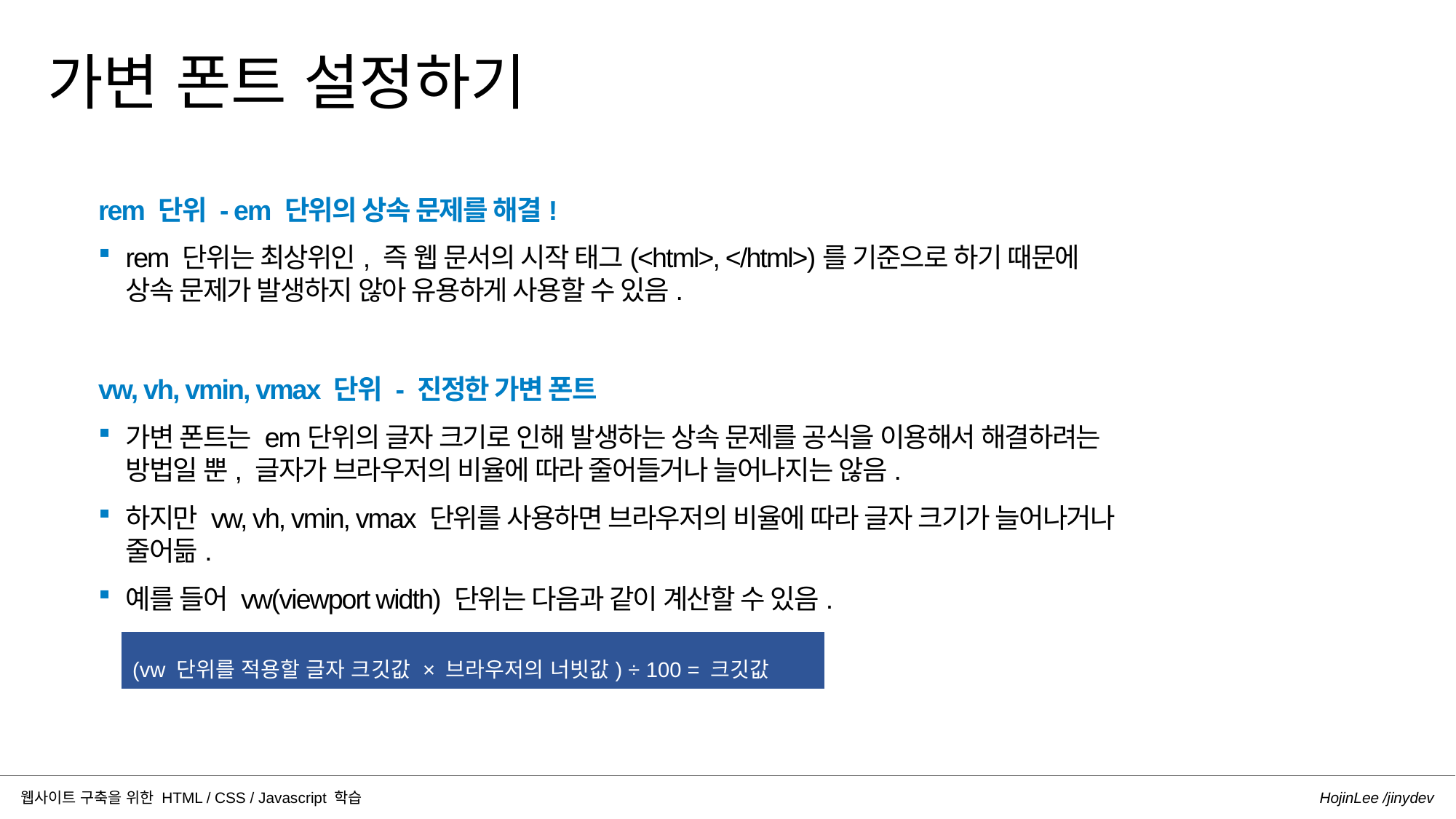

가변 폰트 설정하기
rem 단위 - em 단위의 상속 문제를 해결!
rem 단위는 최상위인, 즉 웹 문서의 시작 태그(<html>, </html>)를 기준으로 하기 때문에 상속 문제가 발생하지 않아 유용하게 사용할 수 있음.
vw, vh, vmin, vmax 단위 - 진정한 가변 폰트
가변 폰트는 em단위의 글자 크기로 인해 발생하는 상속 문제를 공식을 이용해서 해결하려는 방법일 뿐, 글자가 브라우저의 비율에 따라 줄어들거나 늘어나지는 않음.
하지만 vw, vh, vmin, vmax 단위를 사용하면 브라우저의 비율에 따라 글자 크기가 늘어나거나 줄어듦.
예를 들어 vw(viewport width) 단위는 다음과 같이 계산할 수 있음.
| (vw 단위를 적용할 글자 크깃값 × 브라우저의 너빗값) ÷ 100 = 크깃값 |
| --- |
HojinLee /jinydev
웹사이트 구축을 위한 HTML / CSS / Javascript 학습